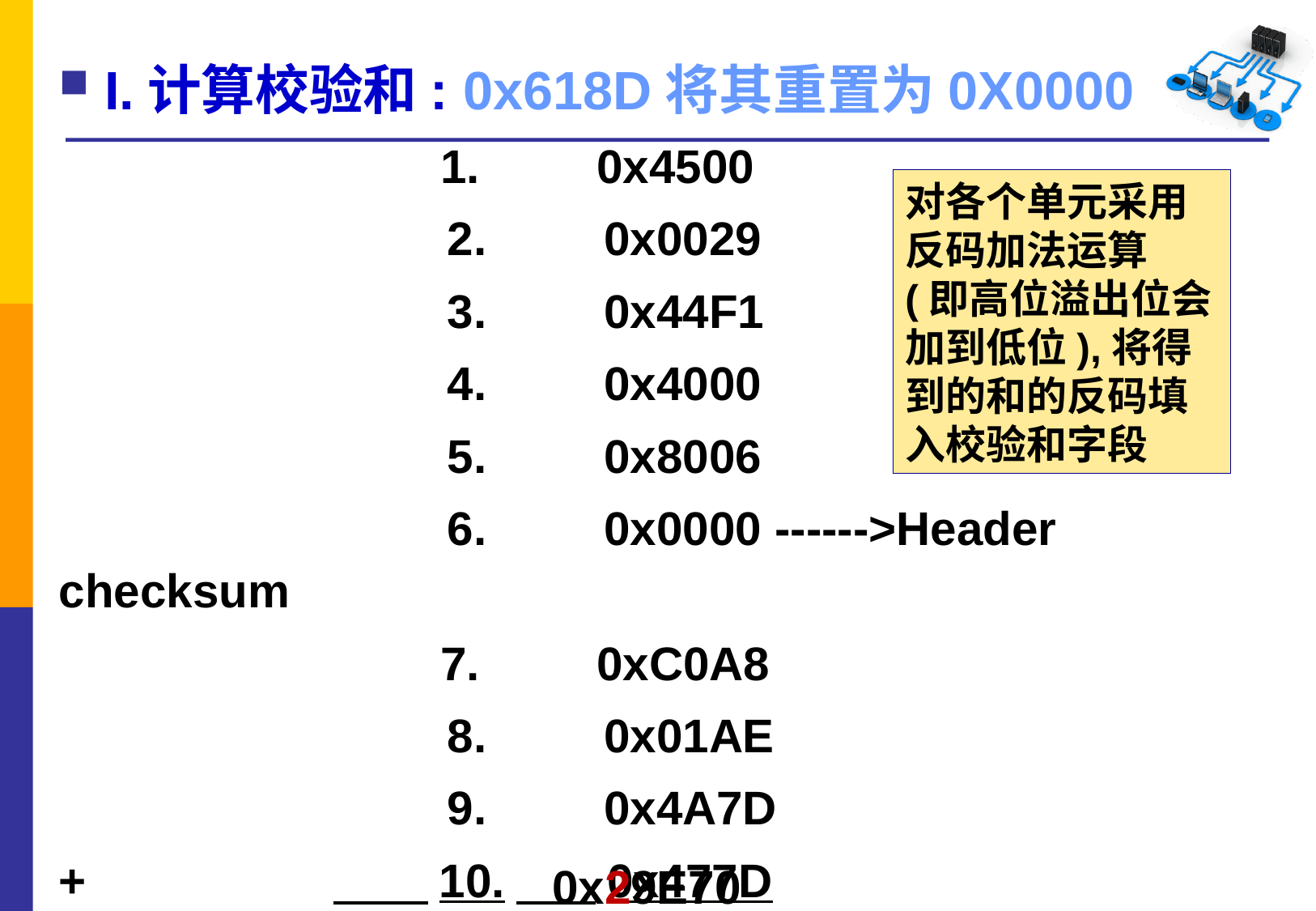

I.计算校验和: 0x618D将其重置为0X0000
                             1.　　0x4500
　　　　　　　　2.　　0x0029
　　　　　　　　3.　　0x44F1
　　　　　　　　4.　　0x4000
　　　　　　　　5.　　0x8006
　　　　　　　　6.　　0x0000 ------>Header checksum
                             7.　　0xC0A8
　　　　　　　　8.　　0x01AE
　　　　　　　　9.　　0x4A7D
+　　　　　　　10.　   0x477D
对各个单元采用反码加法运算(即高位溢出位会加到低位),将得到的和的反码填入校验和字段
0x29E70